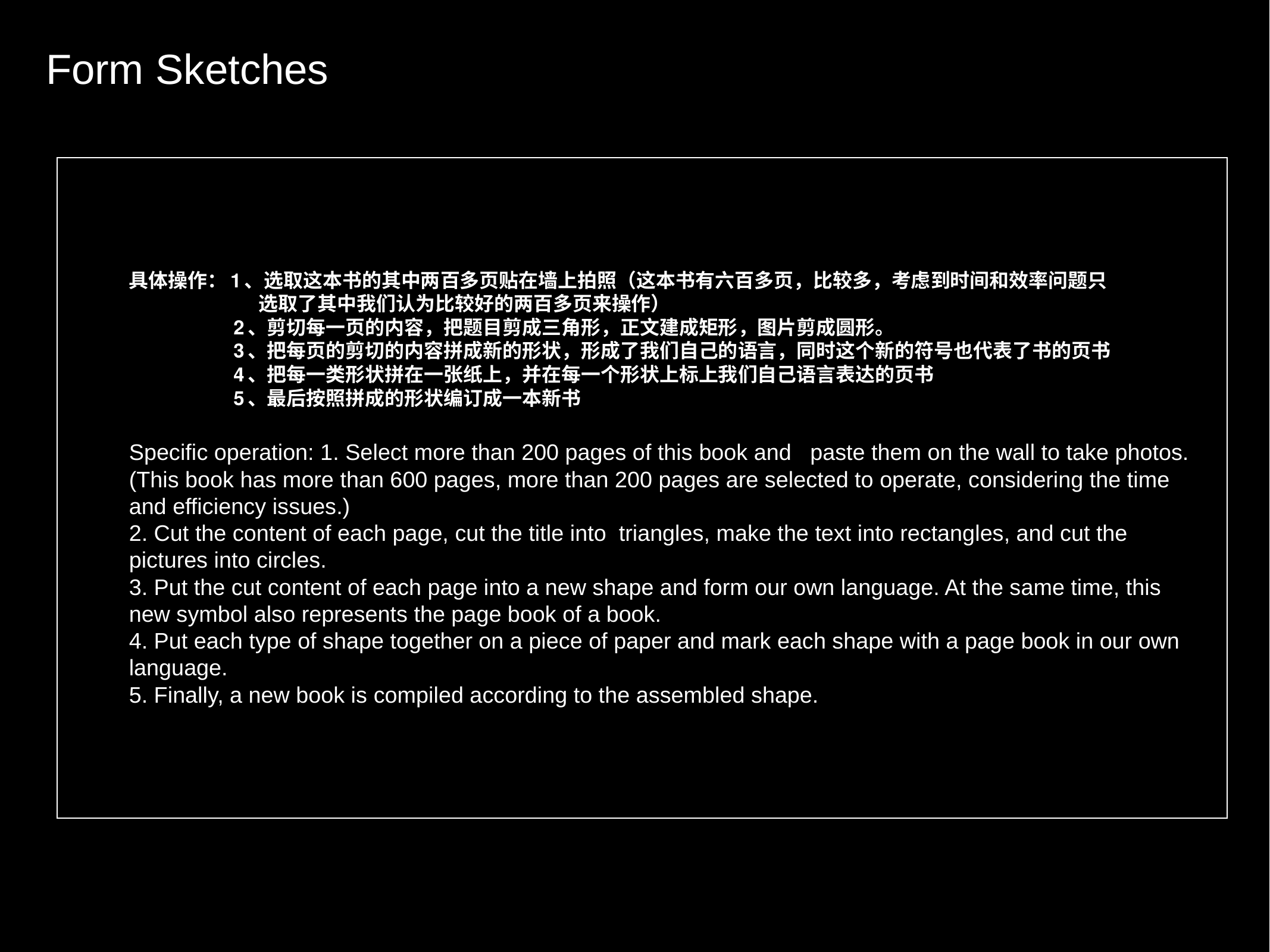

Form Sketches

具体操作：1、选取这本书的其中两百多页贴在墙上拍照（这本书有六百多页，比较多，考虑到时间和效率问题只
                       选取了其中我们认为比较好的两百多页来操作）
                   2、剪切每一页的内容，把题目剪成三角形，正文建成矩形，图片剪成圆形。
                   3、把每页的剪切的内容拼成新的形状，形成了我们自己的语言，同时这个新的符号也代表了书的页书
                   4、把每一类形状拼在一张纸上，并在每一个形状上标上我们自己语言表达的页书
                   5、最后按照拼成的形状编订成一本新书

Specific operation: 1. Select more than 200 pages of this book and   paste them on the wall to take photos. (This book has more than 600 pages, more than 200 pages are selected to operate, considering the time and efficiency issues.)
2. Cut the content of each page, cut the title into  triangles, make the text into rectangles, and cut the pictures into circles.
3. Put the cut content of each page into a new shape and form our own language. At the same time, this new symbol also represents the page book of a book.
4. Put each type of shape together on a piece of paper and mark each shape with a page book in our own language.
5. Finally, a new book is compiled according to the assembled shape.